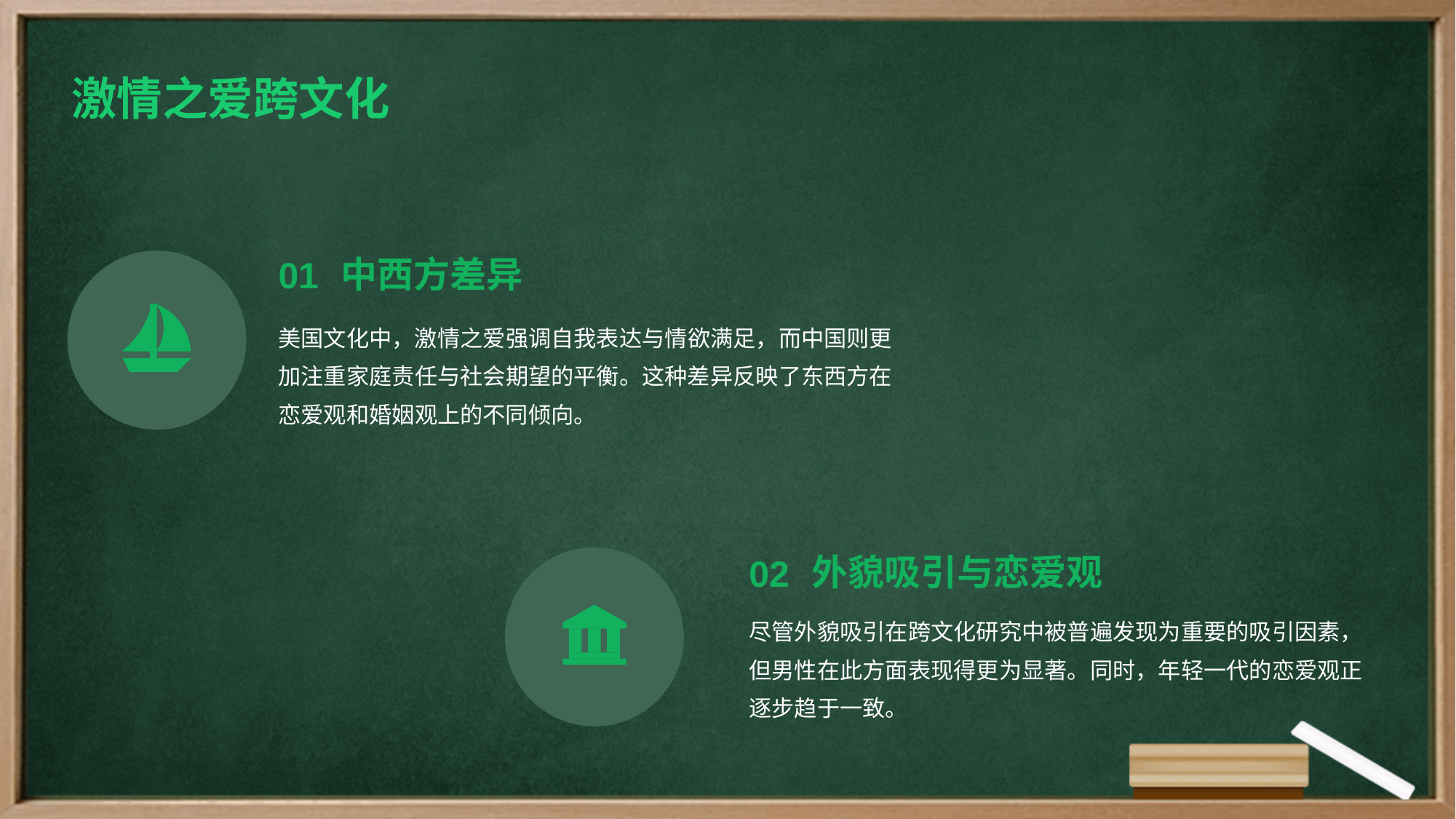

激情之爱跨文化
01
中西方差异

美国文化中，激情之爱强调自我表达与情欲满足，而中国则更加注重家庭责任与社会期望的平衡。这种差异反映了东西方在恋爱观和婚姻观上的不同倾向。
02
外貌吸引与恋爱观

尽管外貌吸引在跨文化研究中被普遍发现为重要的吸引因素，但男性在此方面表现得更为显著。同时，年轻一代的恋爱观正逐步趋于一致。